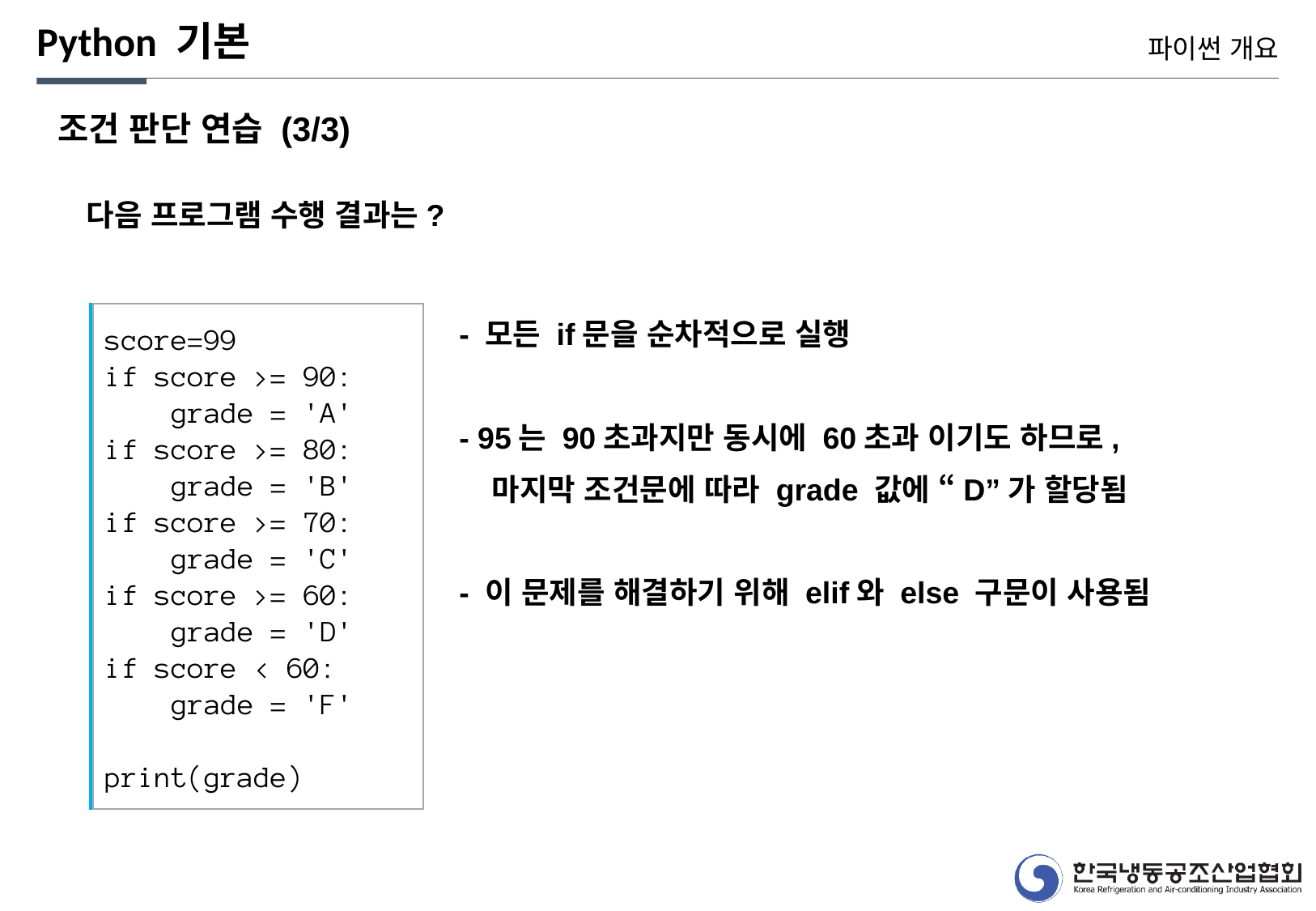

Python 기본
파이썬 개요
조건 판단 연습 (3/3)
다음 프로그램 수행 결과는?

score=99
if score >= 90:
    grade = 'A'
if score >= 80:
    grade = 'B'
if score >= 70:
    grade = 'C'
if score >= 60:
    grade = 'D'
if score < 60:
    grade = 'F'

print(grade)
- 모든 if문을 순차적으로 실행

- 95는 90초과지만 동시에 60초과 이기도 하므로,
   마지막 조건문에 따라 grade 값에 “D”가 할당됨

- 이 문제를 해결하기 위해 elif와 else 구문이 사용됨